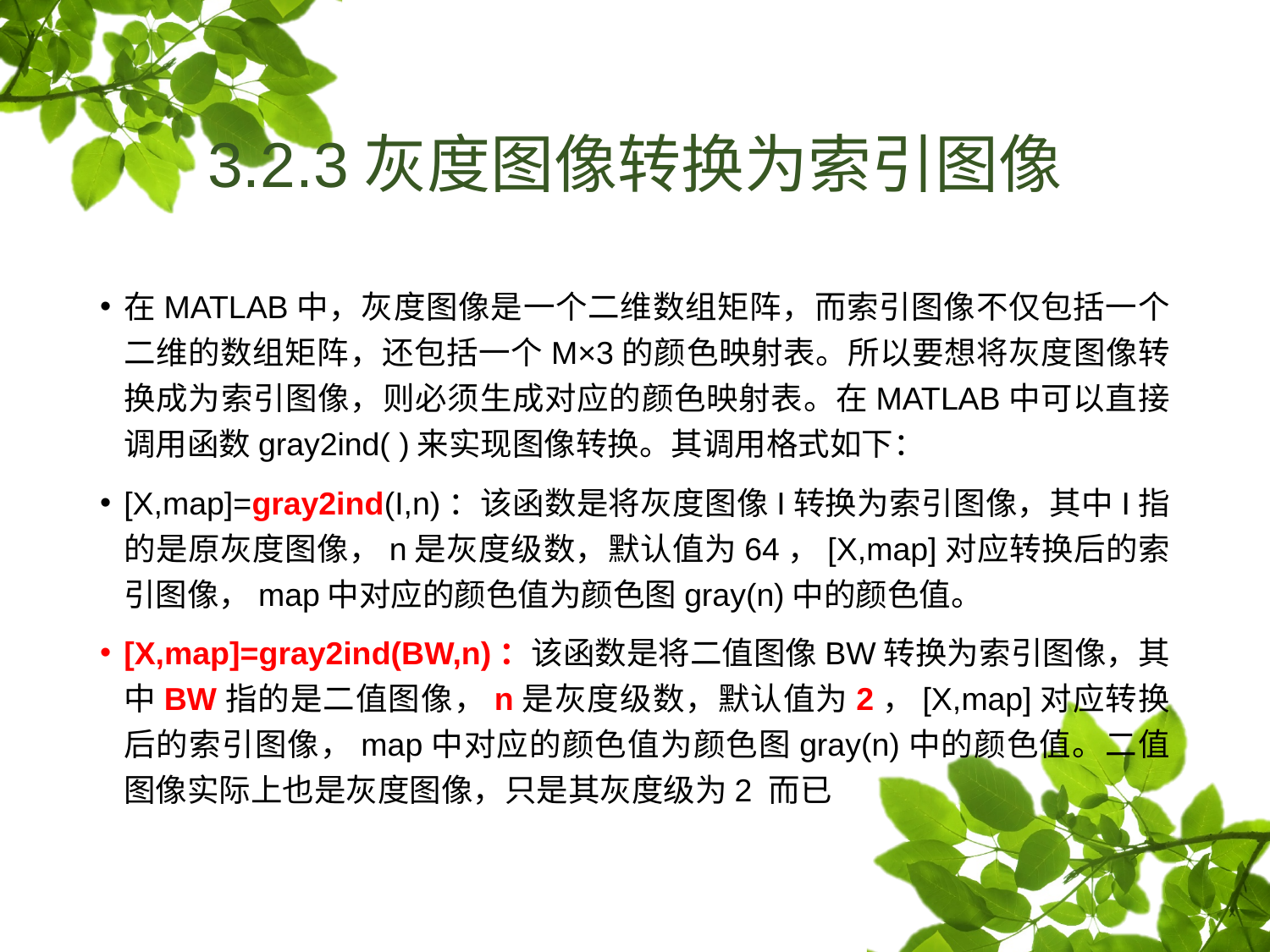

# 3.2.3灰度图像转换为索引图像
在MATLAB中，灰度图像是一个二维数组矩阵，而索引图像不仅包括一个二维的数组矩阵，还包括一个M×3的颜色映射表。所以要想将灰度图像转换成为索引图像，则必须生成对应的颜色映射表。在MATLAB中可以直接调用函数gray2ind( )来实现图像转换。其调用格式如下：
[X,map]=gray2ind(I,n)：该函数是将灰度图像I转换为索引图像，其中I指的是原灰度图像，n是灰度级数，默认值为64，[X,map]对应转换后的索引图像，map中对应的颜色值为颜色图gray(n)中的颜色值。
[X,map]=gray2ind(BW,n)：该函数是将二值图像BW转换为索引图像，其中BW指的是二值图像，n是灰度级数，默认值为2，[X,map]对应转换后的索引图像，map中对应的颜色值为颜色图gray(n)中的颜色值。二值图像实际上也是灰度图像，只是其灰度级为2 而已